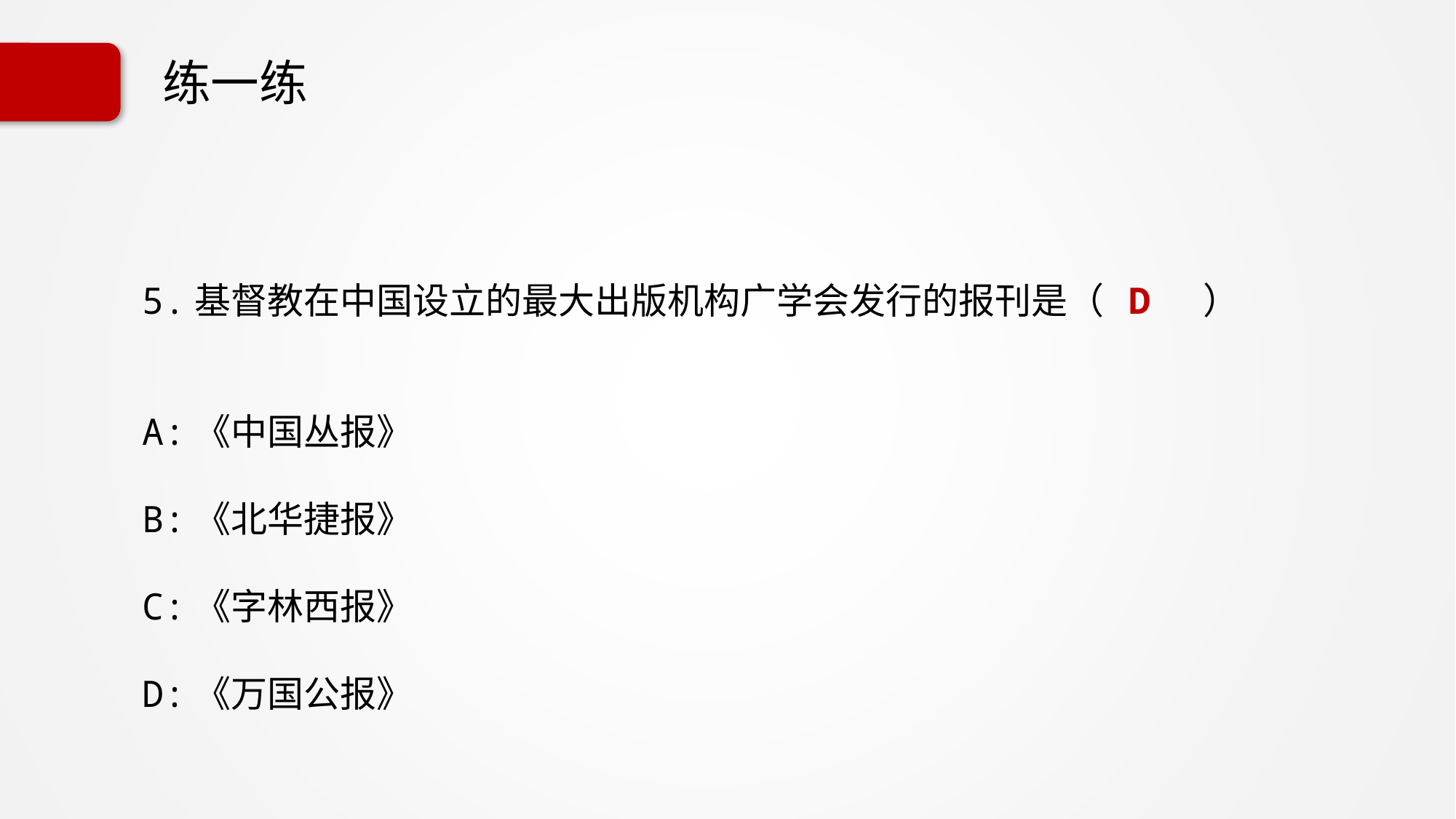

练一练
5.基督教在中国设立的最大出版机构广学会发行的报刊是（  D  ）

A:《中国丛报》

B:《北华捷报》

C:《字林西报》

D:《万国公报》